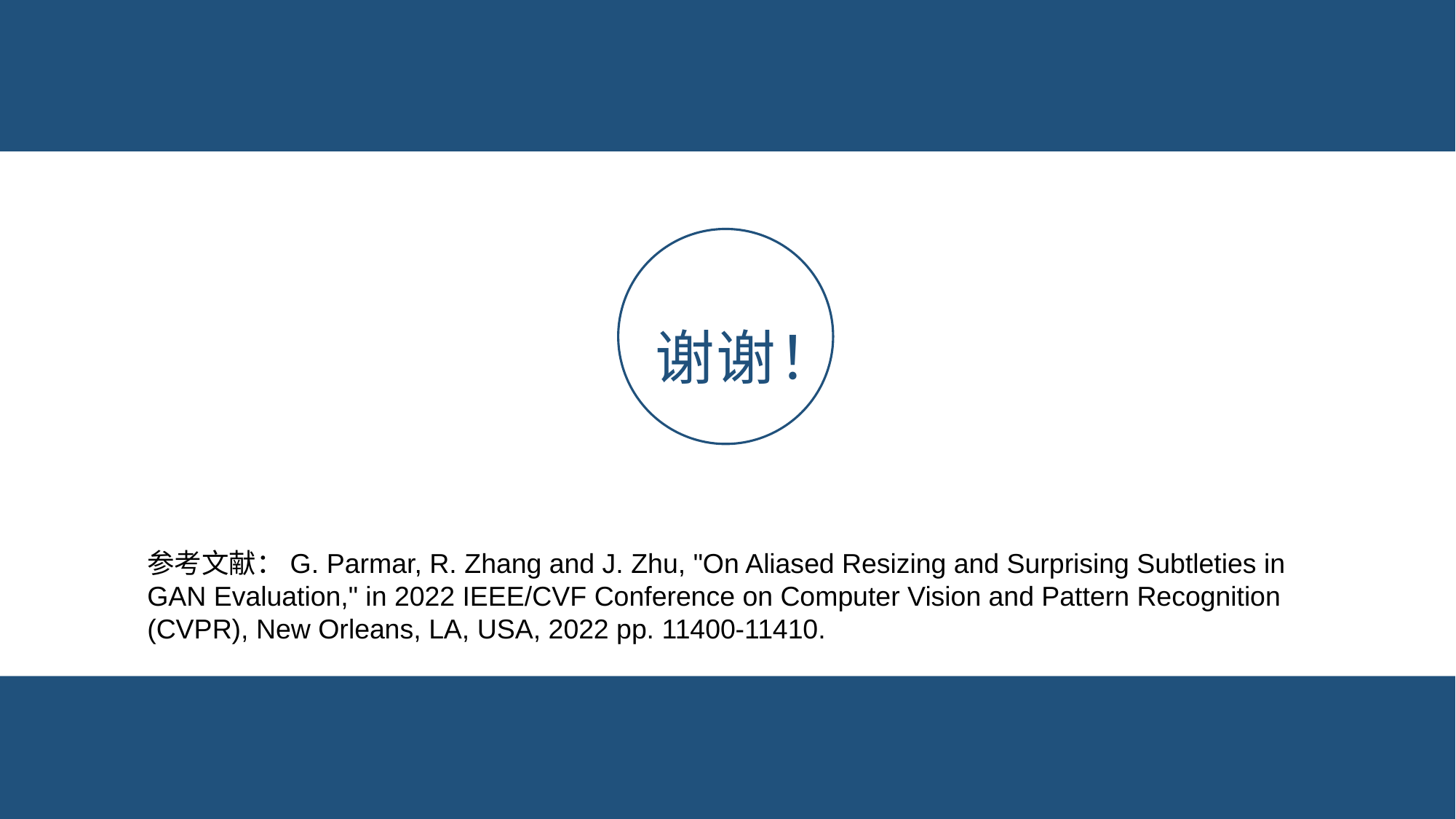

谢谢！
参考文献：G. Parmar, R. Zhang and J. Zhu, "On Aliased Resizing and Surprising Subtleties in GAN Evaluation," in 2022 IEEE/CVF Conference on Computer Vision and Pattern Recognition (CVPR), New Orleans, LA, USA, 2022 pp. 11400-11410.